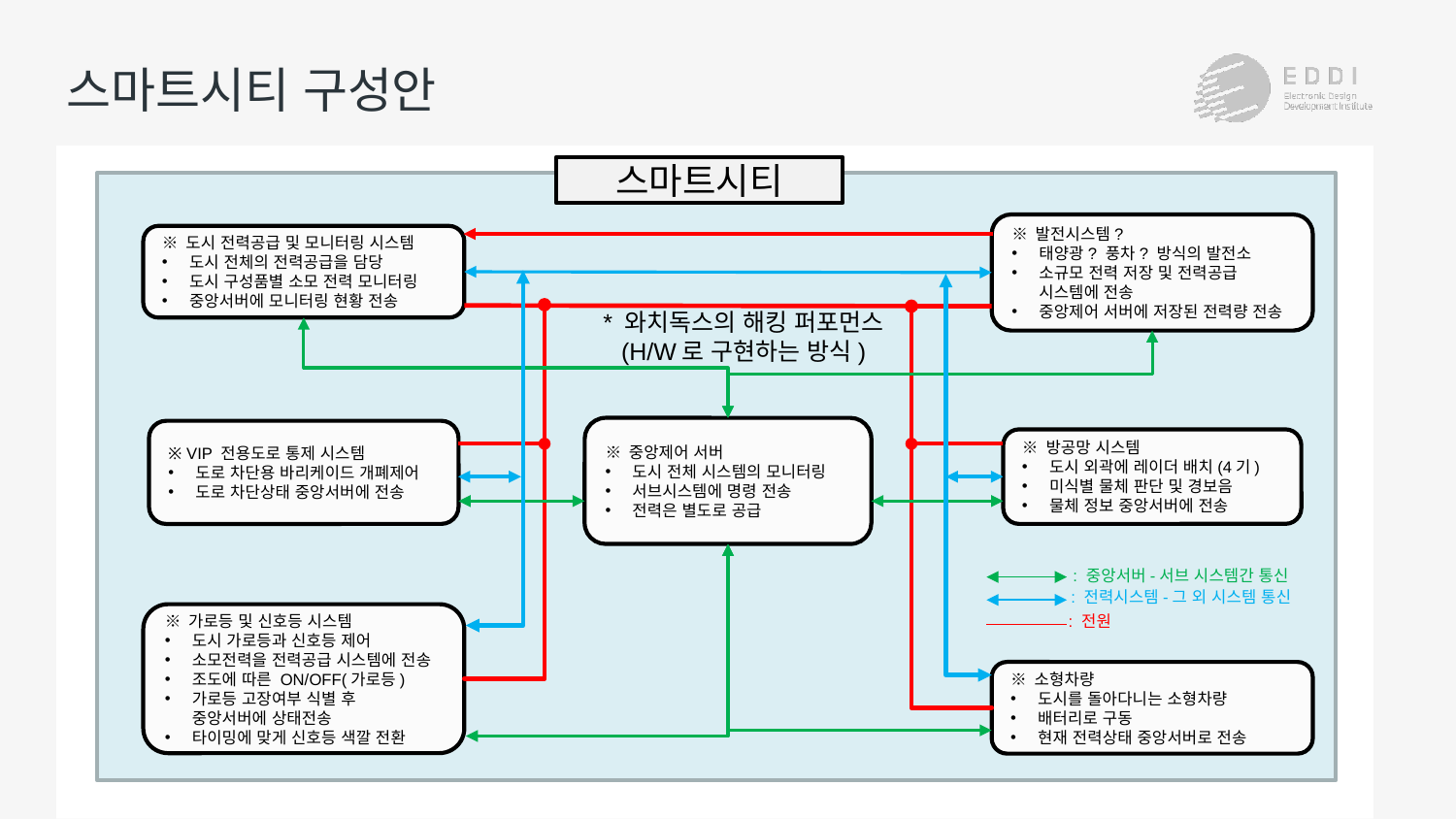

# 스마트시티 구성안
스마트시티

※ 발전시스템?
태양광? 풍차? 방식의 발전소
소규모 전력 저장 및 전력공급
시스템에 전송
중앙제어 서버에 저장된 전력량 전송
※ 도시 전력공급 및 모니터링 시스템
도시 전체의 전력공급을 담당
도시 구성품별 소모 전력 모니터링
중앙서버에 모니터링 현황 전송
* 와치독스의 해킹 퍼포먼스
(H/W로 구현하는 방식)
※ 중앙제어 서버
도시 전체 시스템의 모니터링
서브시스템에 명령 전송
전력은 별도로 공급
※ VIP 전용도로 통제 시스템
도로 차단용 바리케이드 개폐제어
도로 차단상태 중앙서버에 전송
※ 방공망 시스템
도시 외곽에 레이더 배치(4기)
미식별 물체 판단 및 경보음
물체 정보 중앙서버에 전송
: 중앙서버-서브 시스템간 통신
: 전력시스템-그 외 시스템 통신
※ 가로등 및 신호등 시스템
도시 가로등과 신호등 제어
소모전력을 전력공급 시스템에 전송
조도에 따른 ON/OFF(가로등)
가로등 고장여부 식별 후
중앙서버에 상태전송
타이밍에 맞게 신호등 색깔 전환
: 전원
※ 소형차량
도시를 돌아다니는 소형차량
배터리로 구동
현재 전력상태 중앙서버로 전송